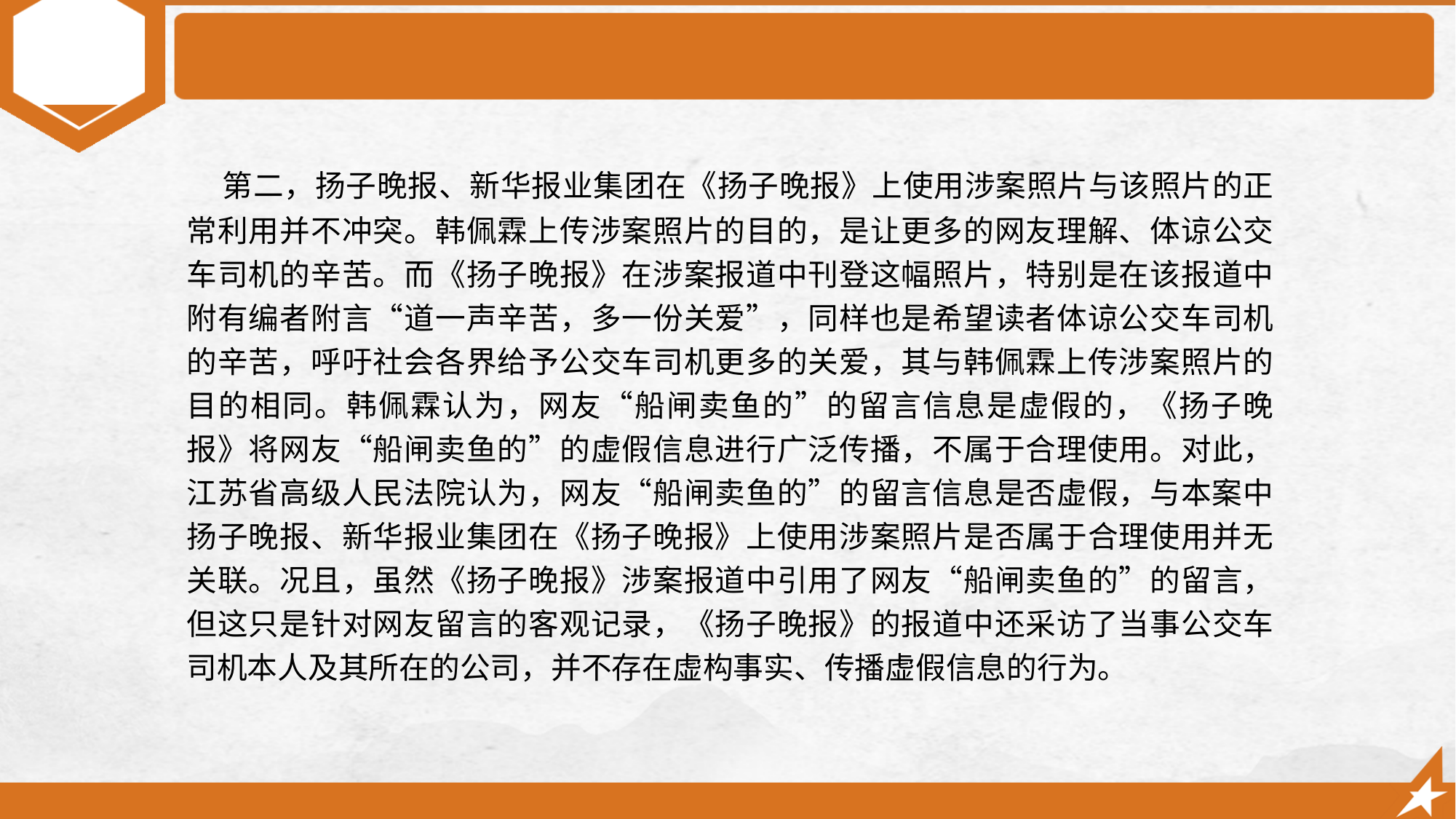

第二，扬子晚报、新华报业集团在《扬子晚报》上使用涉案照片与该照片的正常利用并不冲突。韩佩霖上传涉案照片的目的，是让更多的网友理解、体谅公交车司机的辛苦。而《扬子晚报》在涉案报道中刊登这幅照片，特别是在该报道中附有编者附言“道一声辛苦，多一份关爱”，同样也是希望读者体谅公交车司机的辛苦，呼吁社会各界给予公交车司机更多的关爱，其与韩佩霖上传涉案照片的目的相同。韩佩霖认为，网友“船闸卖鱼的”的留言信息是虚假的，《扬子晚报》将网友“船闸卖鱼的”的虚假信息进行广泛传播，不属于合理使用。对此，江苏省高级人民法院认为，网友“船闸卖鱼的”的留言信息是否虚假，与本案中扬子晚报、新华报业集团在《扬子晚报》上使用涉案照片是否属于合理使用并无关联。况且，虽然《扬子晚报》涉案报道中引用了网友“船闸卖鱼的”的留言，但这只是针对网友留言的客观记录，《扬子晚报》的报道中还采访了当事公交车司机本人及其所在的公司，并不存在虚构事实、传播虚假信息的行为。